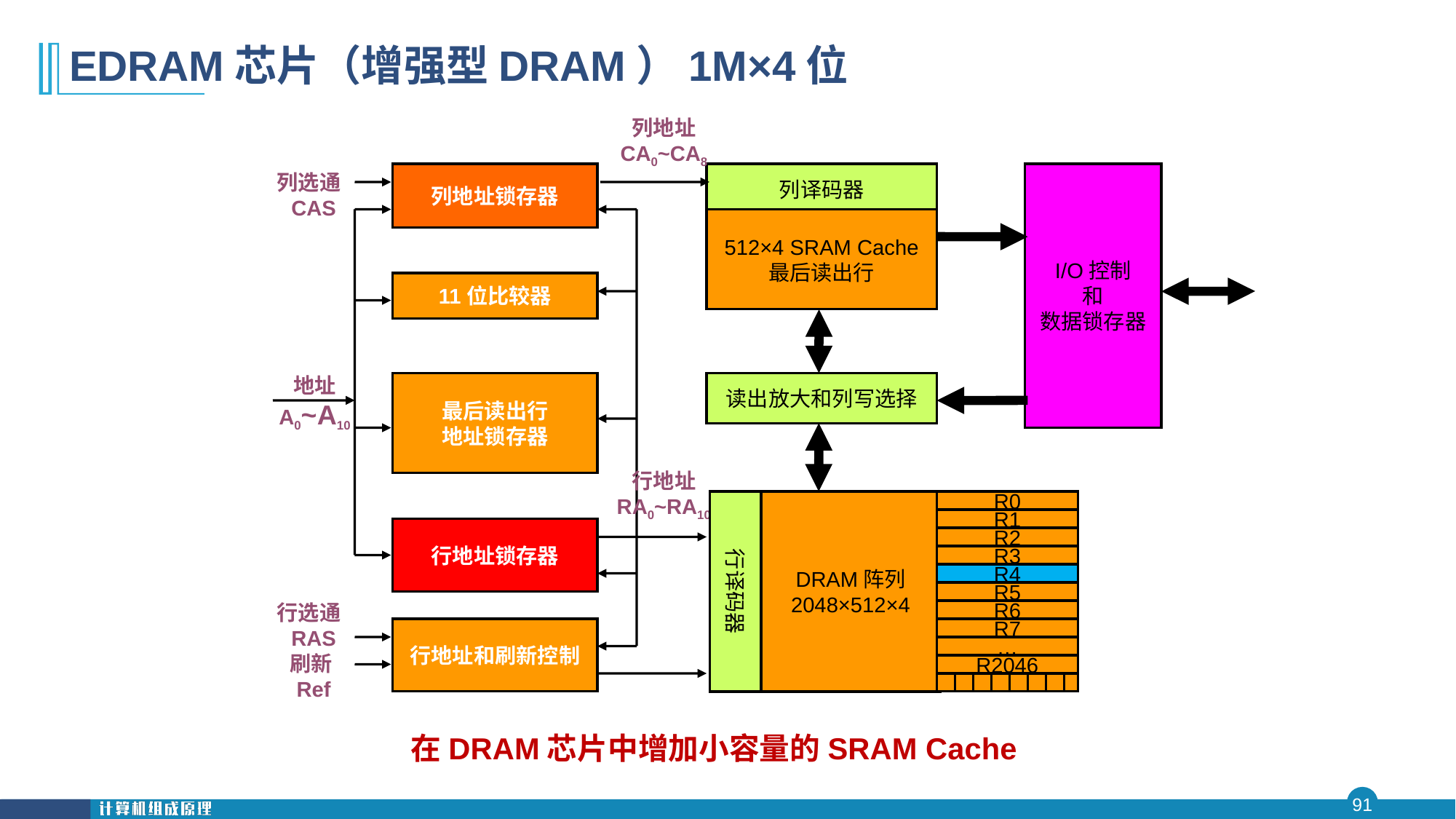

# EDRAM芯片（增强型DRAM）1M×4位
列地址
CA0~CA8

列选通   CAS
列地址锁存器

列译码器
512×4 SRAM Cache
最后读出行

I/O控制
和
数据锁存器

地址
A0~A10

11位比较器
最后读出行
地址锁存器
读出放大和列写选择

行地址
RA0~RA10

行译码器
DRAM阵列
2048×512×4
R0
R1
R2
R3
R4
R5
R6
R7
…
R2046

行地址锁存器
行选通   RAS
刷新Ref
行地址和刷新控制

在DRAM芯片中增加小容量的SRAM Cache